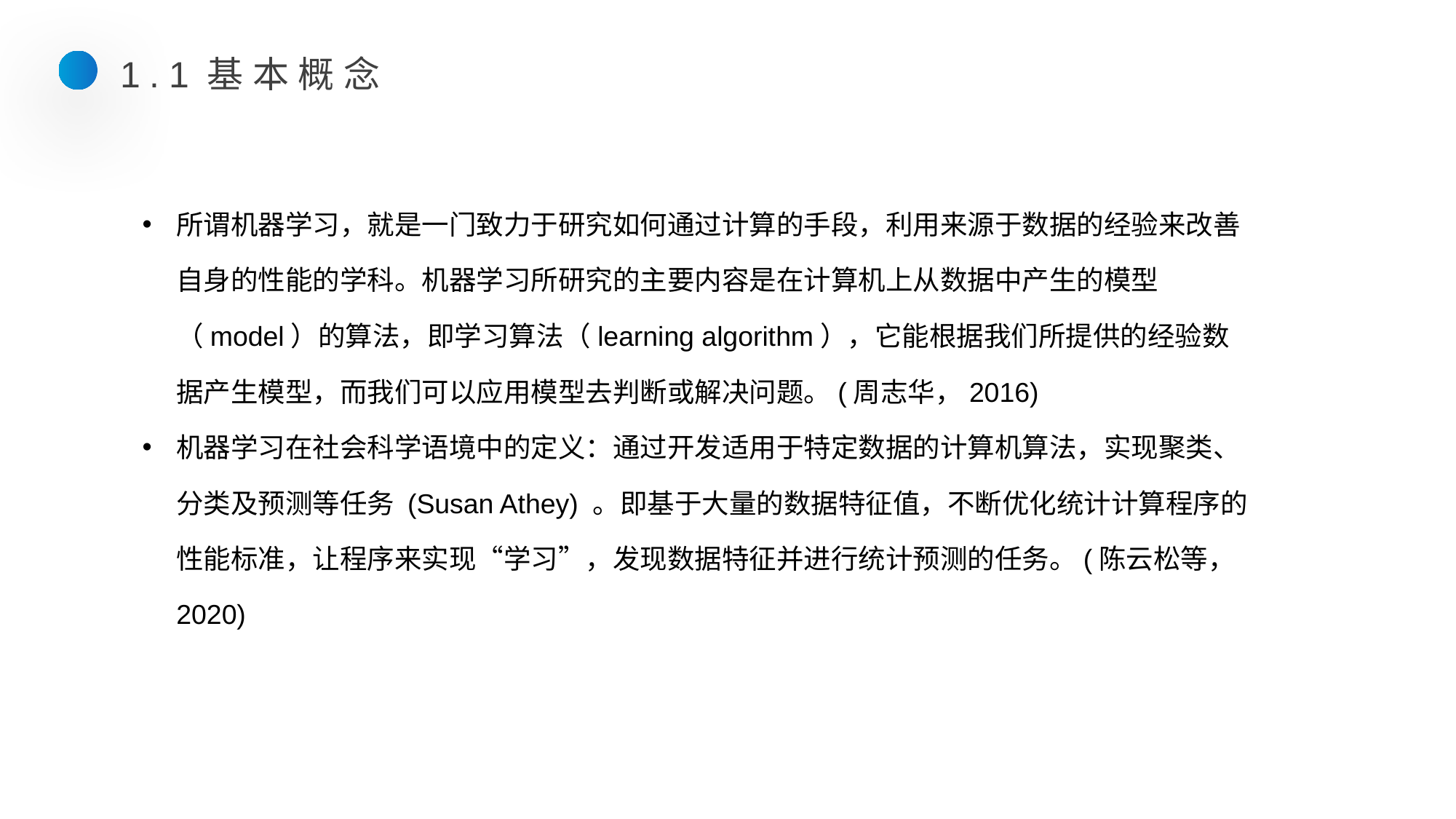

1.1基本概念

所谓机器学习，就是一门致力于研究如何通过计算的手段，利用来源于数据的经验来改善自身的性能的学科。机器学习所研究的主要内容是在计算机上从数据中产生的模型（model）的算法，即学习算法（learning algorithm），它能根据我们所提供的经验数据产生模型，而我们可以应用模型去判断或解决问题。(周志华，2016)
机器学习在社会科学语境中的定义：通过开发适用于特定数据的计算机算法，实现聚类、分类及预测等任务 (Susan Athey) 。即基于大量的数据特征值，不断优化统计计算程序的性能标准，让程序来实现“学习”，发现数据特征并进行统计预测的任务。(陈云松等，2020)